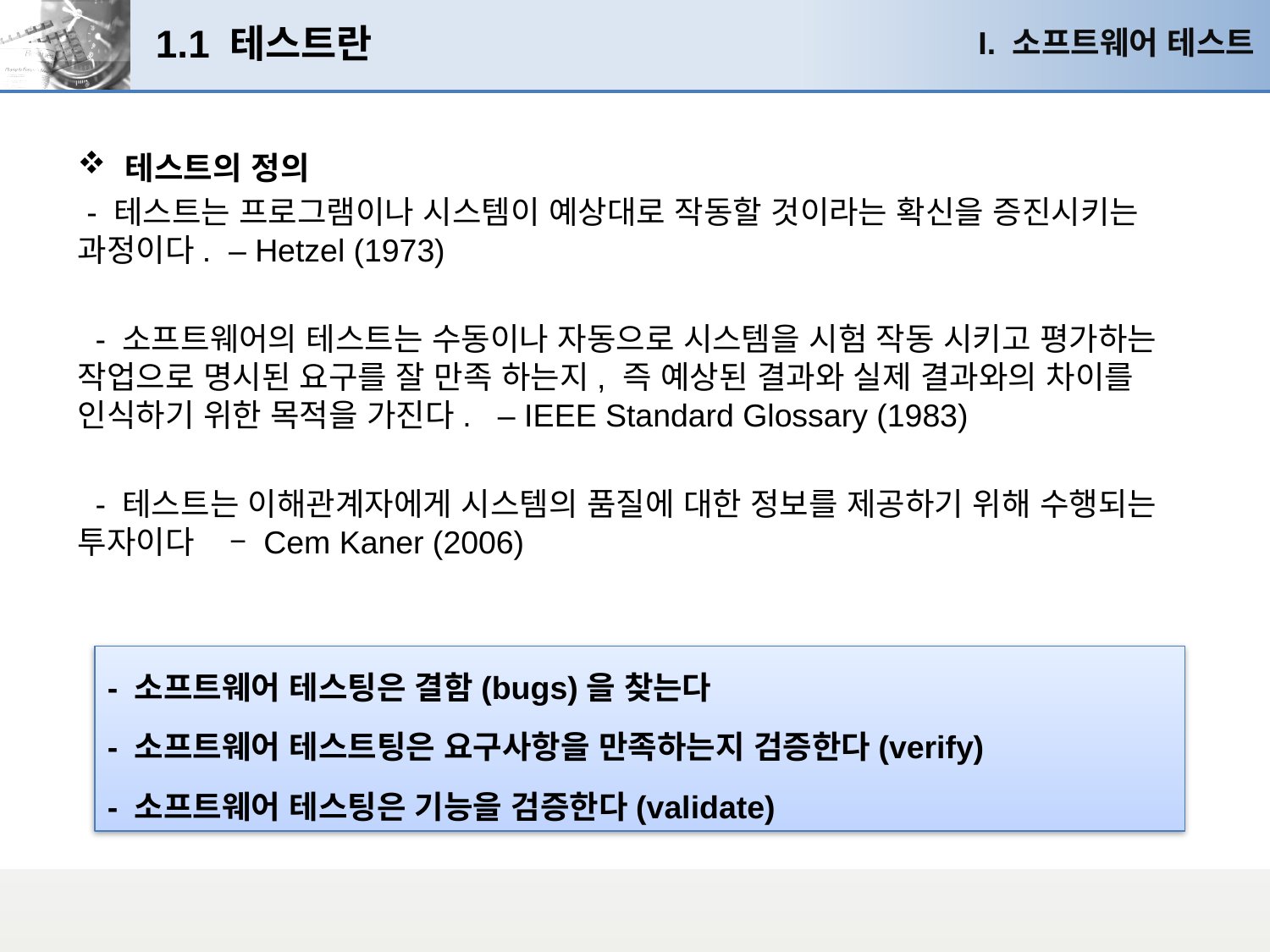

# 1.1 테스트란
I. 소프트웨어 테스트
테스트의 정의
 - 테스트는 프로그램이나 시스템이 예상대로 작동할 것이라는 확신을 증진시키는 과정이다.  – Hetzel (1973)

  - 소프트웨어의 테스트는 수동이나 자동으로 시스템을 시험 작동 시키고 평가하는 작업으로 명시된 요구를 잘 만족 하는지, 즉 예상된 결과와 실제 결과와의 차이를 인식하기 위한 목적을 가진다.   – IEEE Standard Glossary (1983)

  - 테스트는 이해관계자에게 시스템의 품질에 대한 정보를 제공하기 위해 수행되는 투자이다    – Cem Kaner (2006)
- 소프트웨어 테스팅은 결함(bugs)을 찾는다
- 소프트웨어 테스트팅은 요구사항을 만족하는지 검증한다(verify)
- 소프트웨어 테스팅은 기능을 검증한다(validate)